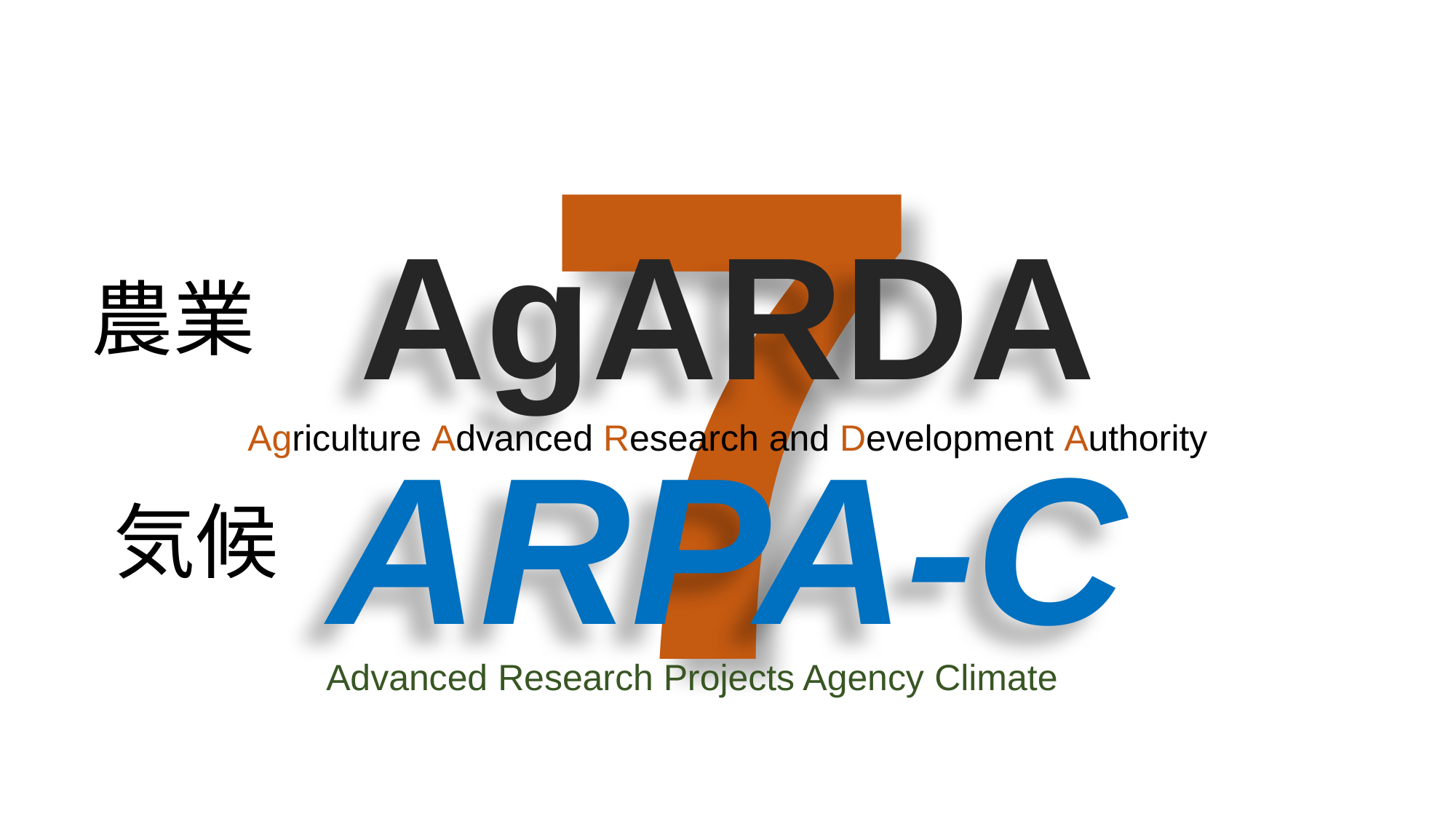

７
AgARDA
ARPA-C
農業
Agriculture Advanced Research and Development Authority
気候
Advanced Research Projects Agency Climate